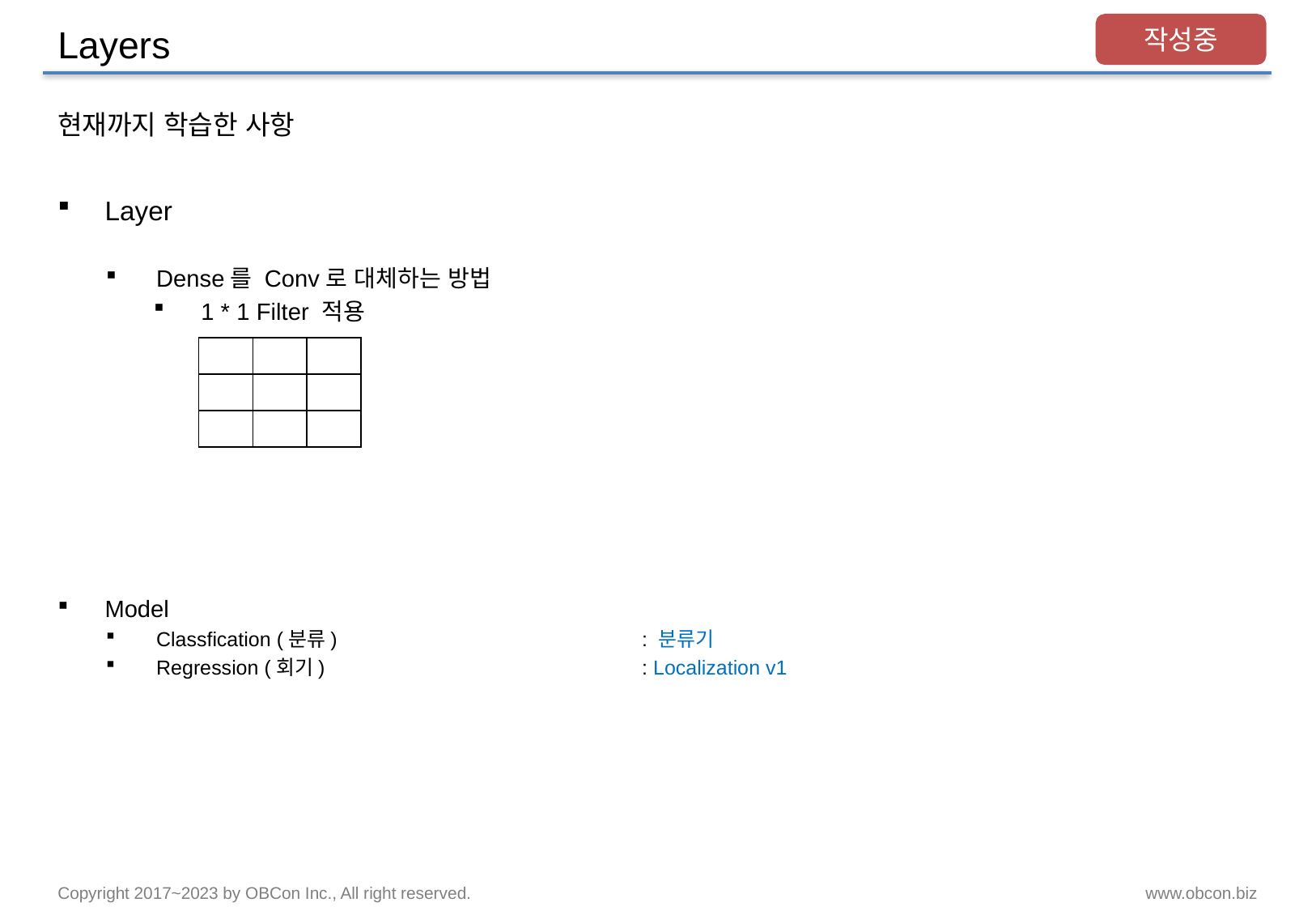

# Layers
작성중
현재까지 학습한 사항
Layer

Dense를 Conv로 대체하는 방법
1 * 1 Filter 적용

Model
Classfication (분류)			: 분류기
Regression (회기)			: Localization v1

|  |  |  |
| --- | --- | --- |
|  |  |  |
|  |  |  |